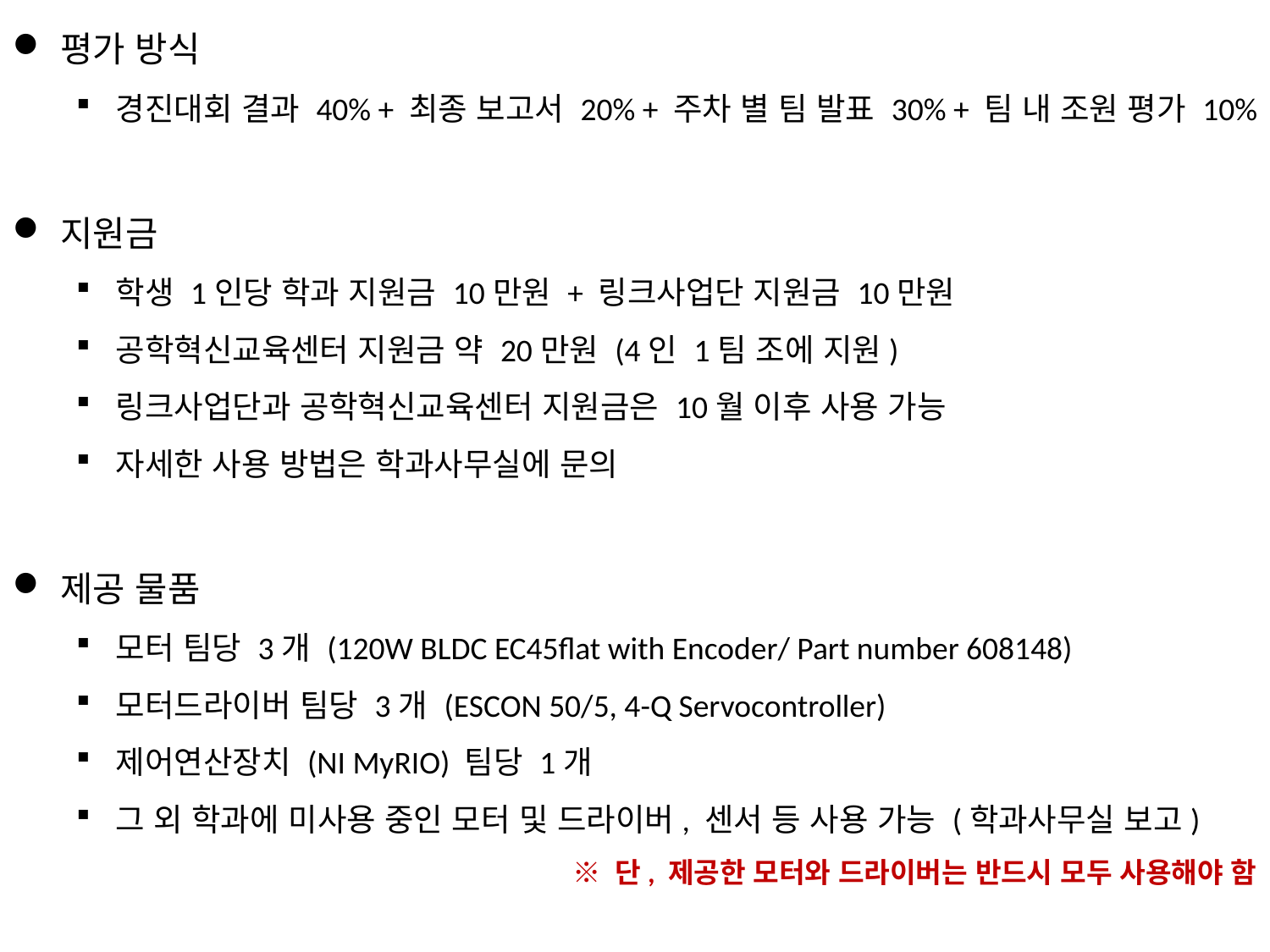

평가 방식
경진대회 결과 40% + 최종 보고서 20% + 주차 별 팀 발표 30% + 팀 내 조원 평가 10%

지원금
학생 1인당 학과 지원금 10만원 + 링크사업단 지원금 10만원
공학혁신교육센터 지원금 약 20만원 (4인 1팀 조에 지원)
링크사업단과 공학혁신교육센터 지원금은 10월 이후 사용 가능
자세한 사용 방법은 학과사무실에 문의

제공 물품
모터 팀당 3개 (120W BLDC EC45flat with Encoder/ Part number 608148)
모터드라이버 팀당 3개 (ESCON 50/5, 4-Q Servocontroller)
제어연산장치 (NI MyRIO) 팀당 1개
그 외 학과에 미사용 중인 모터 및 드라이버, 센서 등 사용 가능 (학과사무실 보고)
※ 단, 제공한 모터와 드라이버는 반드시 모두 사용해야 함